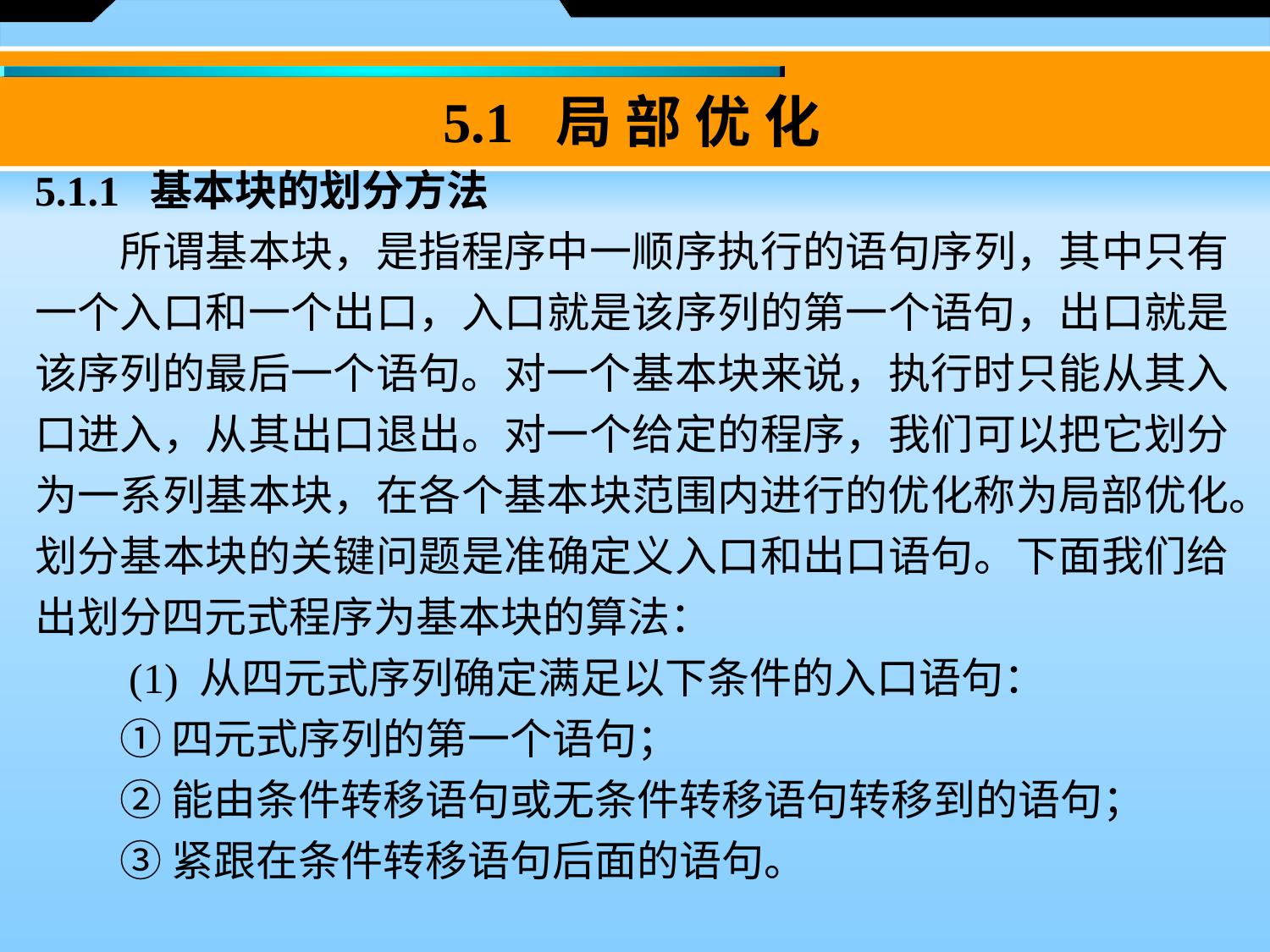

5.1  局 部 优 化
5.1.1  基本块的划分方法
　　所谓基本块，是指程序中一顺序执行的语句序列，其中只有一个入口和一个出口，入口就是该序列的第一个语句，出口就是该序列的最后一个语句。对一个基本块来说，执行时只能从其入口进入，从其出口退出。对一个给定的程序，我们可以把它划分为一系列基本块，在各个基本块范围内进行的优化称为局部优化。划分基本块的关键问题是准确定义入口和出口语句。下面我们给出划分四元式程序为基本块的算法：
　　(1) 从四元式序列确定满足以下条件的入口语句：
　　① 四元式序列的第一个语句；
　　② 能由条件转移语句或无条件转移语句转移到的语句；
　　③ 紧跟在条件转移语句后面的语句。